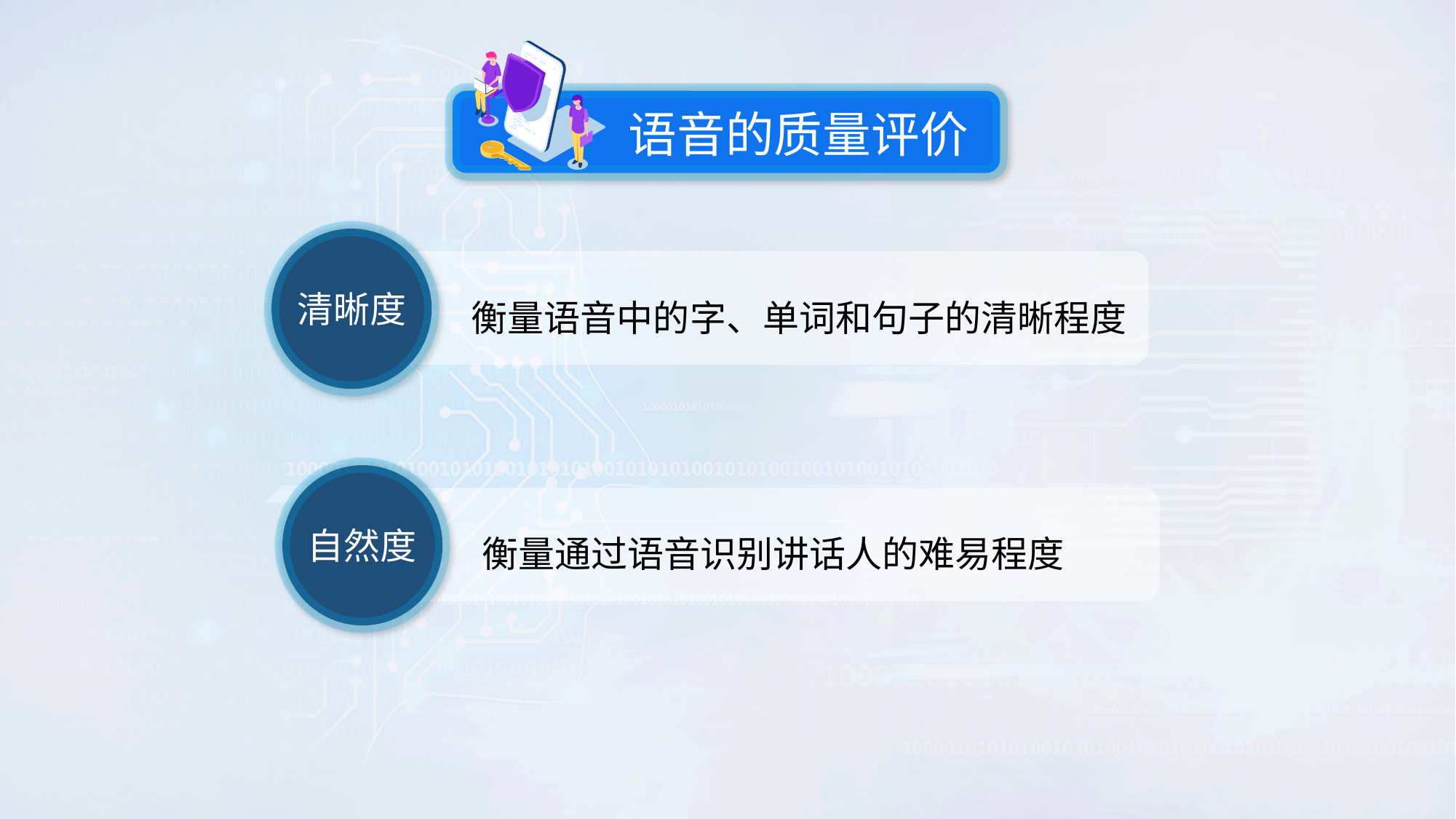

语音的质量评价

清晰度

衡量语音中的字、单词和句子的清晰程度

自然度

衡量通过语音识别讲话人的难易程度